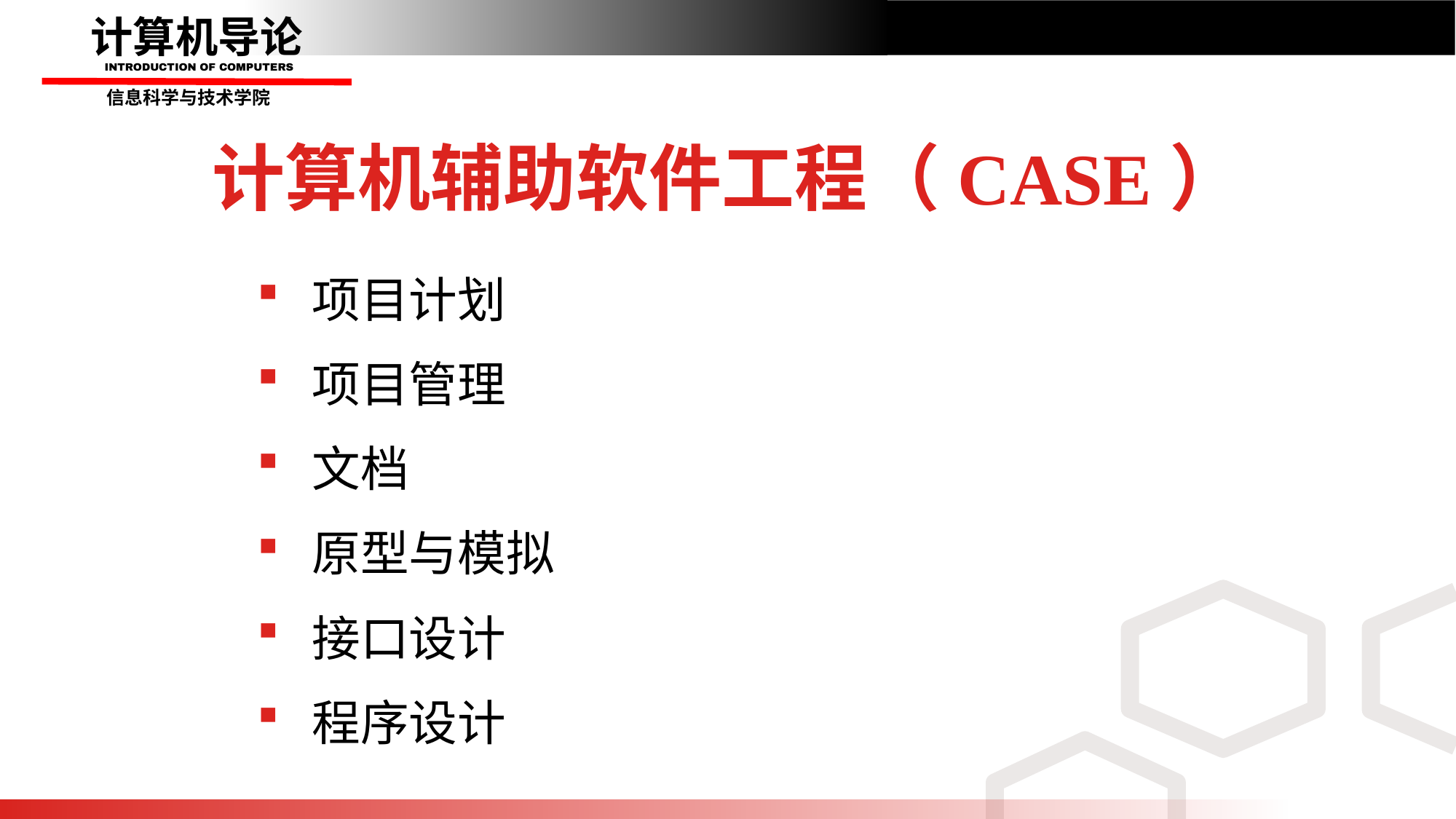

# 计算机辅助软件工程（CASE）
项目计划
项目管理
文档
原型与模拟
接口设计
程序设计